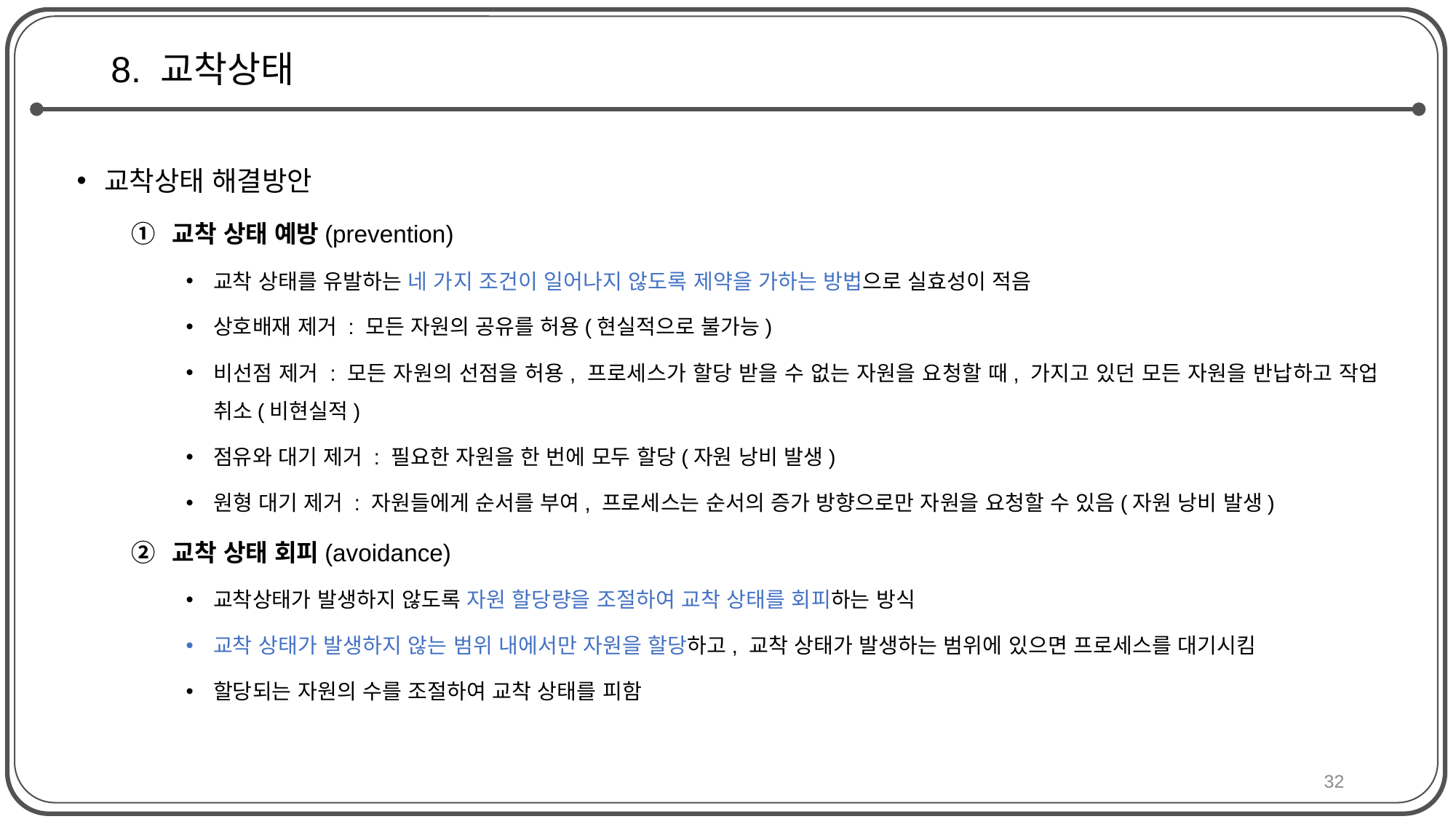

# 8. 교착상태
교착상태 해결방안
교착 상태 예방(prevention)
교착 상태를 유발하는 네 가지 조건이 일어나지 않도록 제약을 가하는 방법으로 실효성이 적음
상호배재 제거 : 모든 자원의 공유를 허용(현실적으로 불가능)
비선점 제거 : 모든 자원의 선점을 허용, 프로세스가 할당 받을 수 없는 자원을 요청할 때, 가지고 있던 모든 자원을 반납하고 작업 취소(비현실적)
점유와 대기 제거 : 필요한 자원을 한 번에 모두 할당(자원 낭비 발생)
원형 대기 제거 : 자원들에게 순서를 부여, 프로세스는 순서의 증가 방향으로만 자원을 요청할 수 있음(자원 낭비 발생)
교착 상태 회피(avoidance)
교착상태가 발생하지 않도록 자원 할당량을 조절하여 교착 상태를 회피하는 방식
교착 상태가 발생하지 않는 범위 내에서만 자원을 할당하고, 교착 상태가 발생하는 범위에 있으면 프로세스를 대기시킴
할당되는 자원의 수를 조절하여 교착 상태를 피함

32